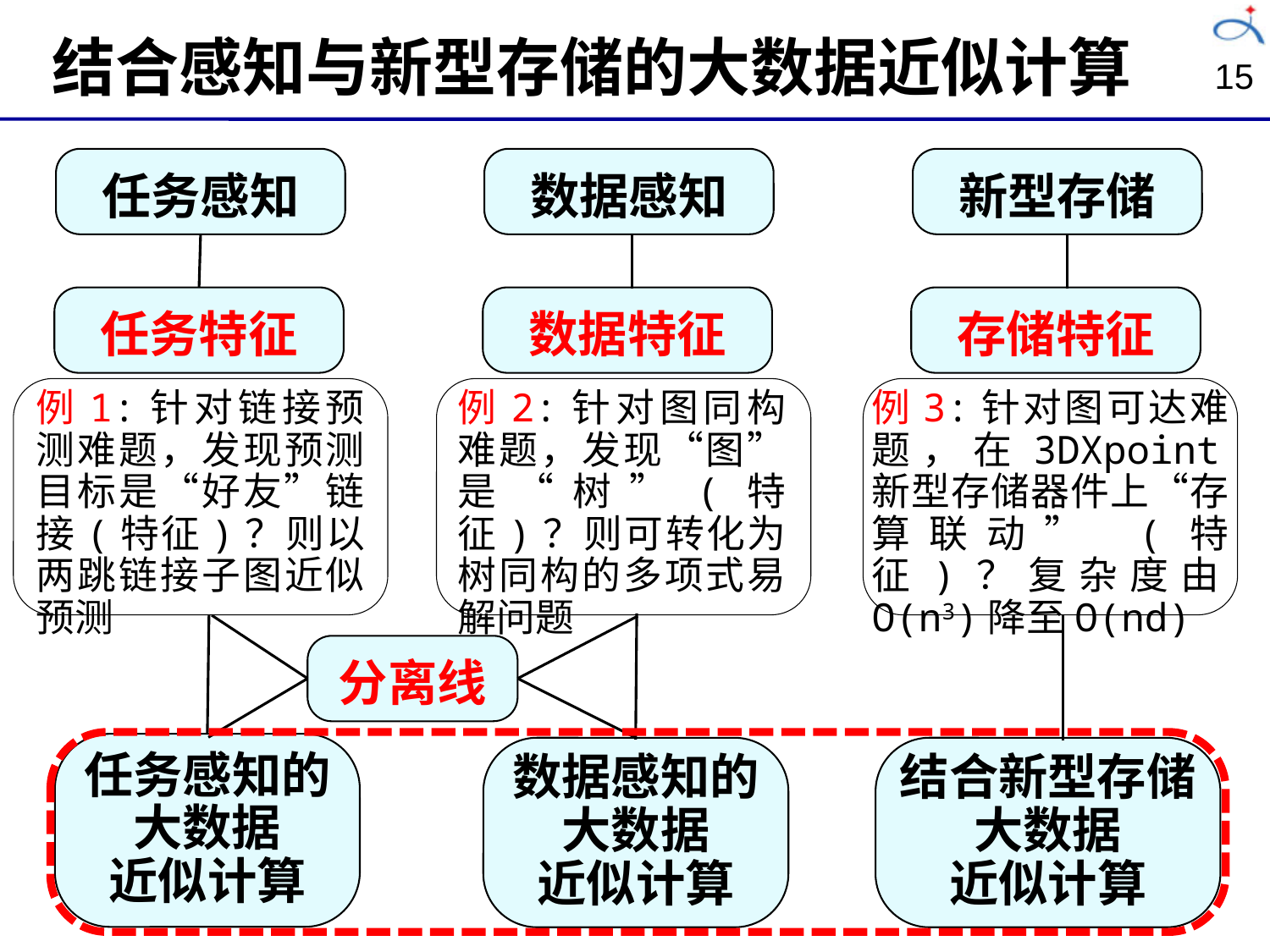

结合感知与新型存储的大数据近似计算
15
任务感知
数据感知
新型存储
任务特征
数据特征
存储特征

例1:针对链接预测难题，发现预测目标是“好友”链接(特征)？则以两跳链接子图近似预测

例2:针对图同构难题，发现“图”是“树”(特征)？则可转化为树同构的多项式易解问题

例3:针对图可达难题，在3DXpoint新型存储器件上“存算联动” (特征)？复杂度由O(n3)降至O(nd)
分离线

任务感知的
大数据
近似计算
数据感知的
大数据
近似计算
结合新型存储
大数据
近似计算